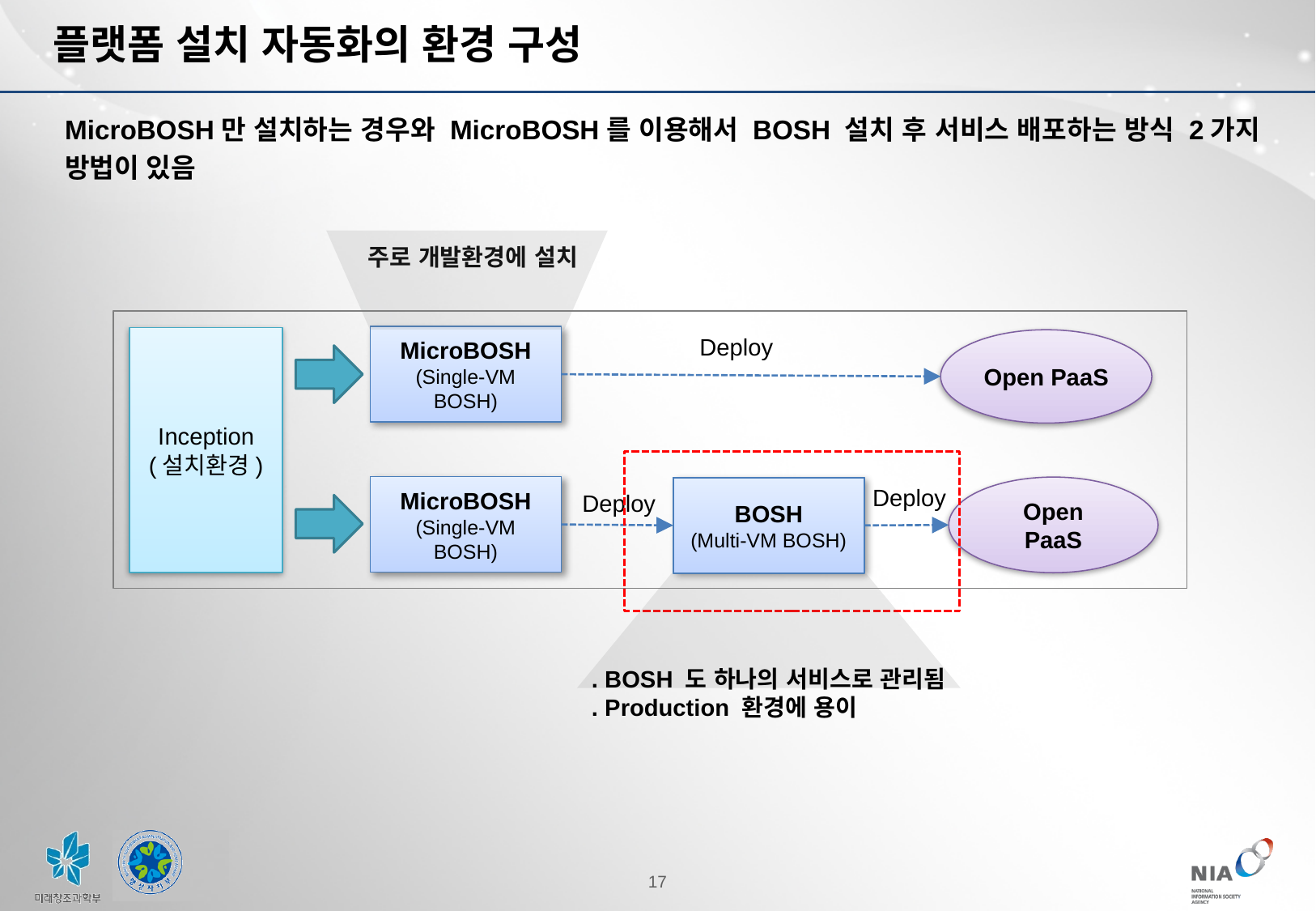

# 플랫폼 설치 자동화의 환경 구성
MicroBOSH만 설치하는 경우와 MicroBOSH를 이용해서 BOSH 설치 후 서비스 배포하는 방식 2가지 방법이 있음

주로 개발환경에 설치

MicroBOSH
(Single-VM BOSH)
Deploy
Inception
(설치환경)
Open PaaS

MicroBOSH
(Single-VM BOSH)
Deploy
Open PaaS
BOSH
(Multi-VM BOSH)
Deploy

. BOSH 도 하나의 서비스로 관리됨
. Production 환경에 용이